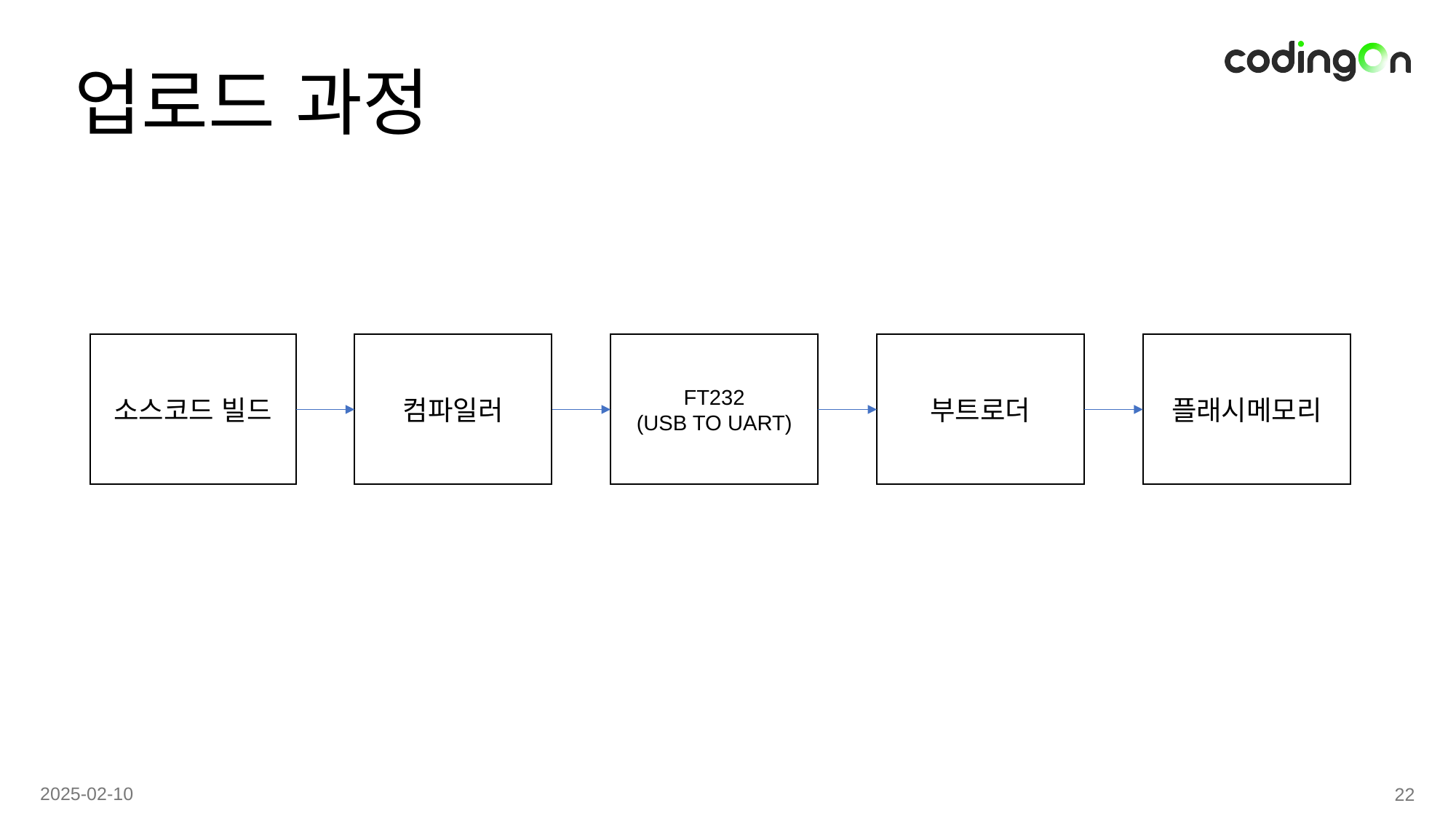

# 업로드 과정
플래시메모리
부트로더
컴파일러
FT232
(USB TO UART)
소스코드 빌드
2025-02-10
22